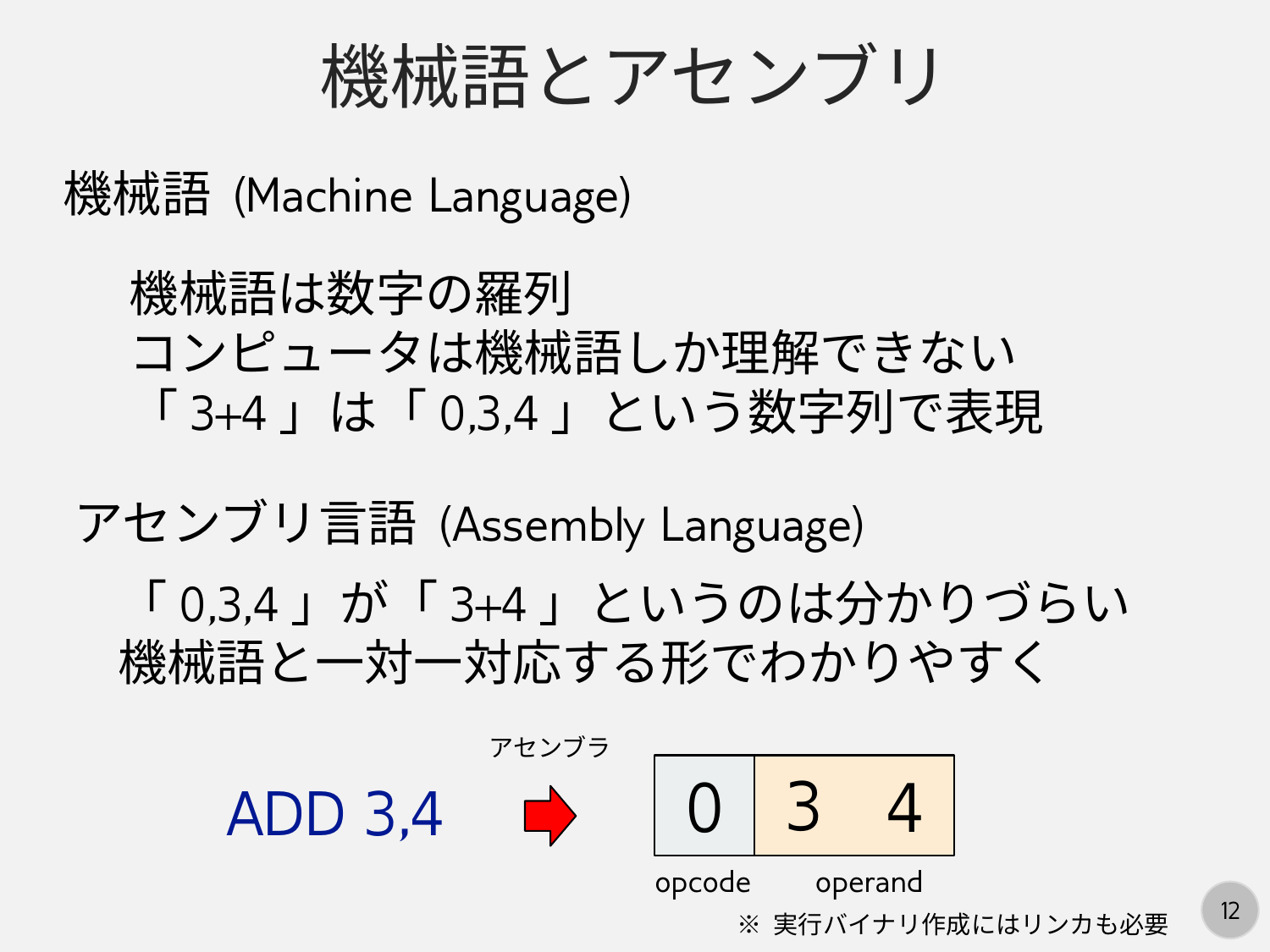

機械語とアセンブリ
機械語 (Machine Language)
機械語は数字の羅列
コンピュータは機械語しか理解できない
「3+4」は「0,3,4」という数字列で表現
アセンブリ言語 (Assembly Language)
「0,3,4」が「3+4」というのは分かりづらい
機械語と一対一対応する形でわかりやすく
アセンブラ
3

4

0
ADD 3,4

opcode
operand
※ 実行バイナリ作成にはリンカも必要